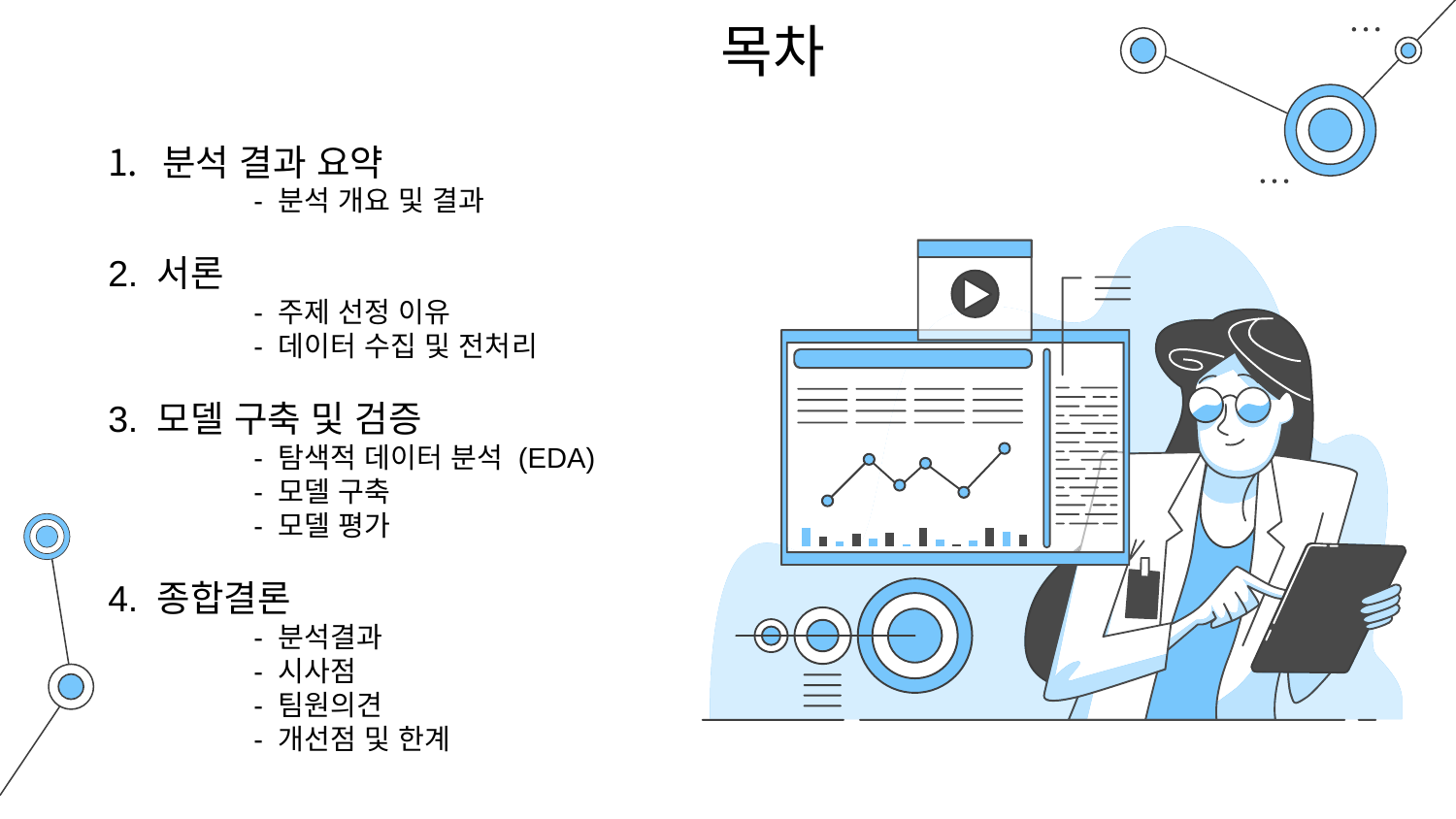

목차
분석 결과 요약
	- 분석 개요 및 결과

2. 서론
	- 주제 선정 이유
	- 데이터 수집 및 전처리

3. 모델 구축 및 검증
	- 탐색적 데이터 분석 (EDA)
	- 모델 구축
	- 모델 평가

4. 종합결론
	- 분석결과
	- 시사점
	- 팀원의견
	- 개선점 및 한계